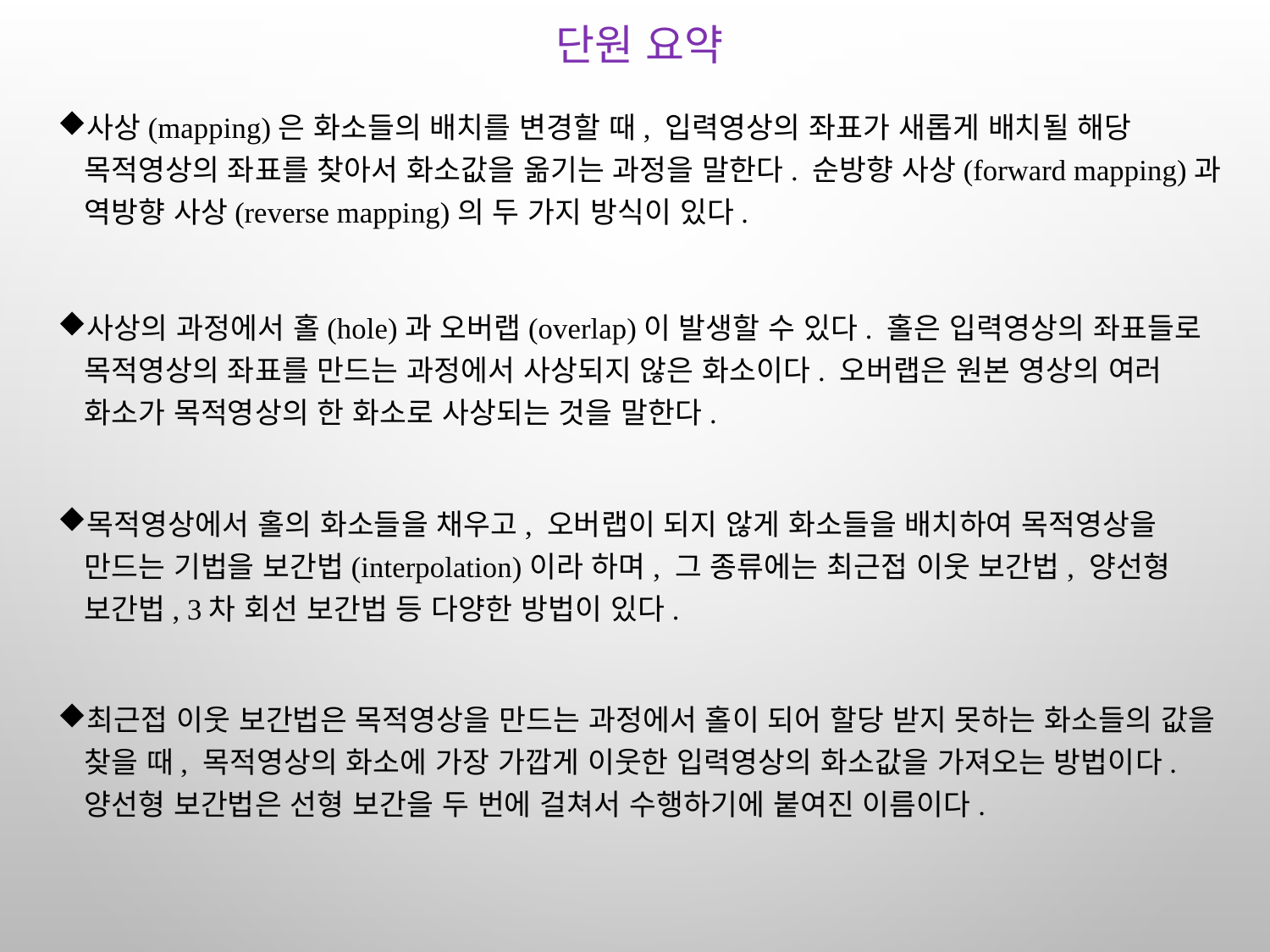

# 단원 요약
사상(mapping)은 화소들의 배치를 변경할 때, 입력영상의 좌표가 새롭게 배치될 해당 목적영상의 좌표를 찾아서 화소값을 옮기는 과정을 말한다. 순방향 사상(forward mapping)과 역방향 사상(reverse mapping)의 두 가지 방식이 있다.

사상의 과정에서 홀(hole)과 오버랩(overlap)이 발생할 수 있다. 홀은 입력영상의 좌표들로 목적영상의 좌표를 만드는 과정에서 사상되지 않은 화소이다. 오버랩은 원본 영상의 여러 화소가 목적영상의 한 화소로 사상되는 것을 말한다.

목적영상에서 홀의 화소들을 채우고, 오버랩이 되지 않게 화소들을 배치하여 목적영상을 만드는 기법을 보간법(interpolation)이라 하며, 그 종류에는 최근접 이웃 보간법, 양선형 보간법, 3차 회선 보간법 등 다양한 방법이 있다.

최근접 이웃 보간법은 목적영상을 만드는 과정에서 홀이 되어 할당 받지 못하는 화소들의 값을 찾을 때, 목적영상의 화소에 가장 가깝게 이웃한 입력영상의 화소값을 가져오는 방법이다. 양선형 보간법은 선형 보간을 두 번에 걸쳐서 수행하기에 붙여진 이름이다.